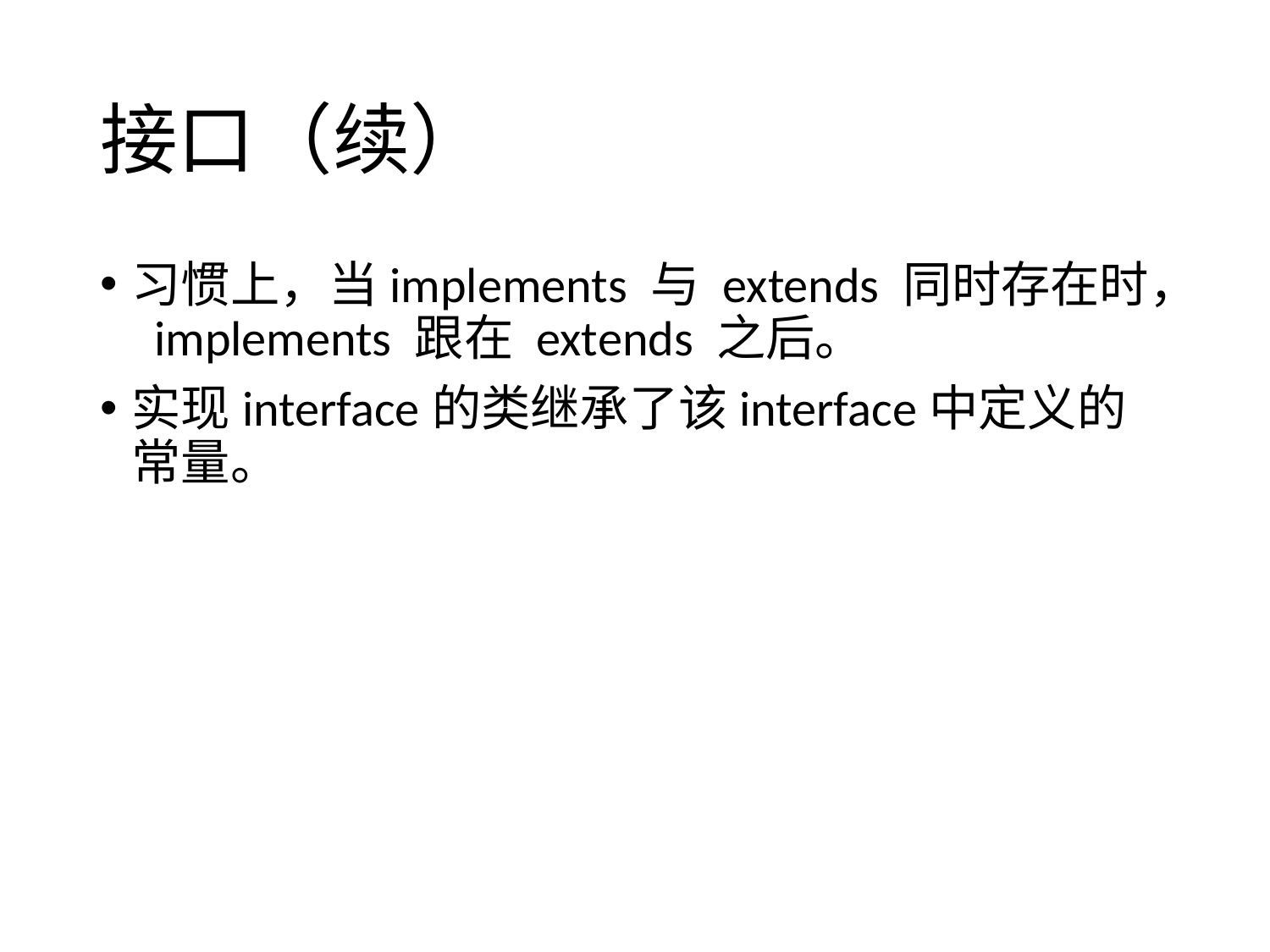

# 接口（续）
习惯上，当implements 与 extends 同时存在时， implements 跟在 extends 之后。
实现interface的类继承了该interface中定义的常量。